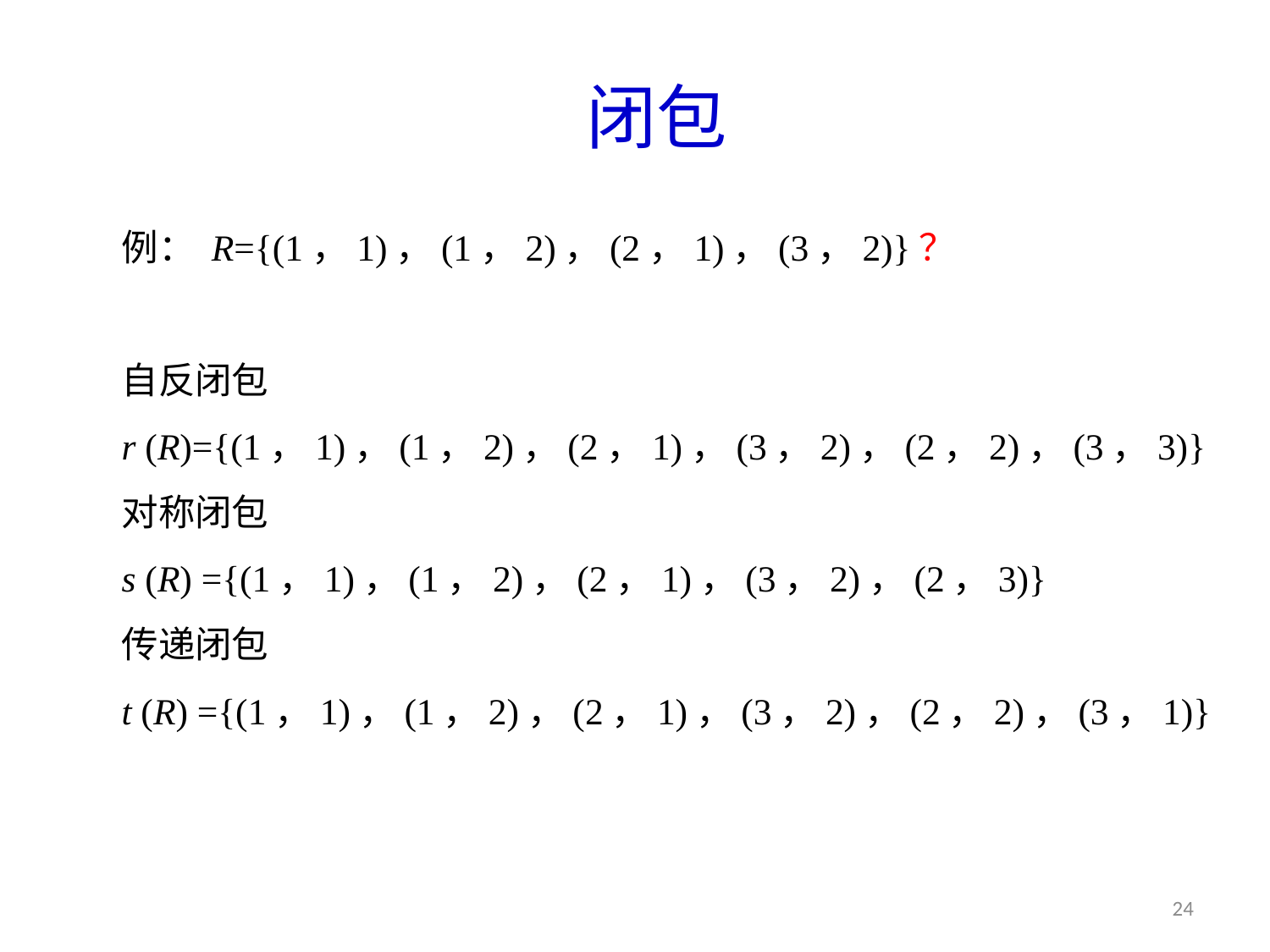

# 闭包
例： R={(1，1)，(1，2)，(2，1)，(3，2)}？

自反闭包
r (R)={(1，1)，(1，2)，(2，1)，(3，2)，(2，2)，(3，3)}
对称闭包
s (R) ={(1，1)，(1，2)，(2，1)，(3，2)，(2，3)}
传递闭包
t (R) ={(1，1)，(1，2)，(2，1)，(3，2)，(2，2)，(3，1)}
24